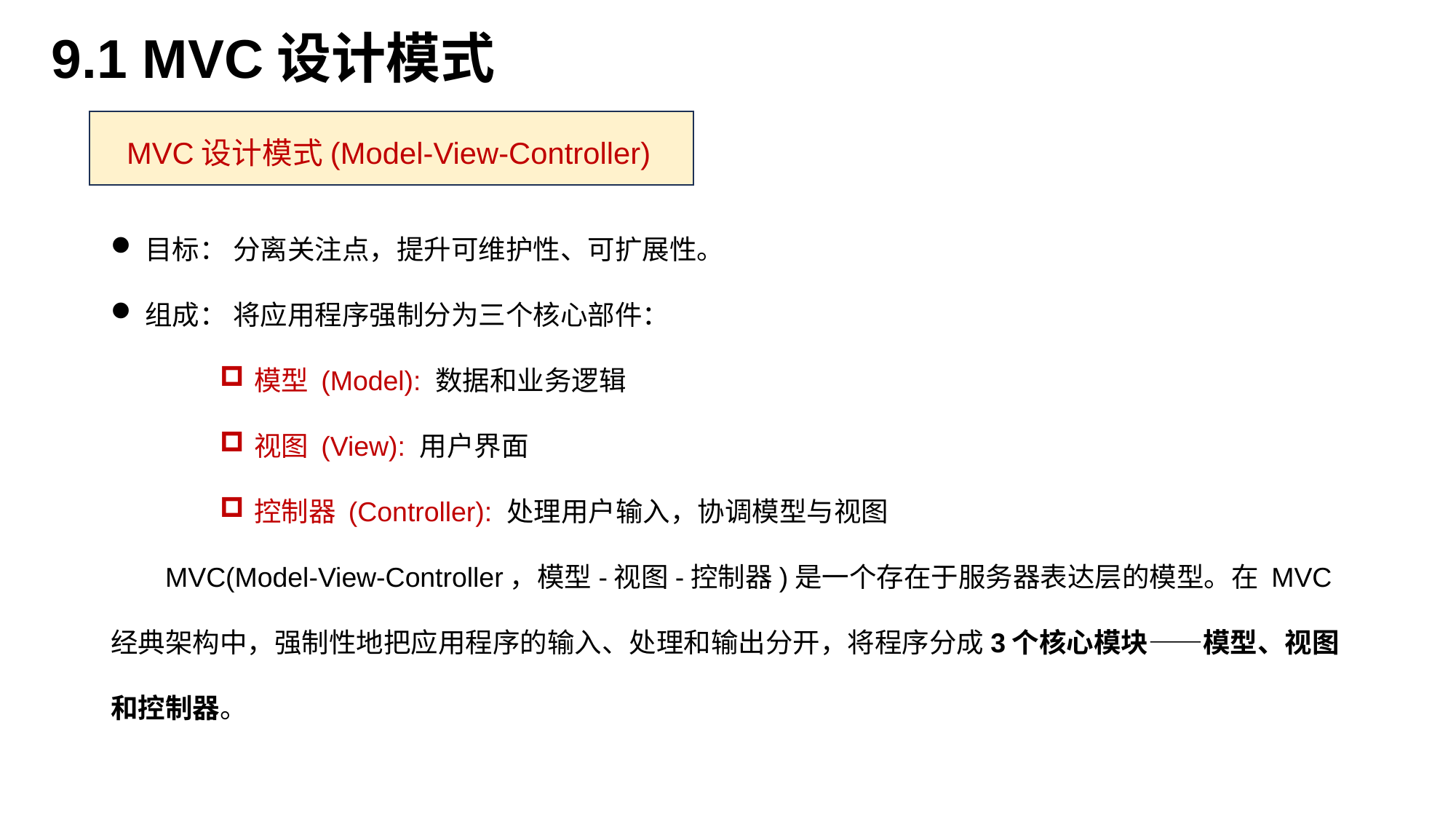

9.1 MVC设计模式

MVC设计模式(Model-View-Controller)
目标： 分离关注点，提升可维护性、可扩展性。
组成： 将应用程序强制分为三个核心部件：
模型 (Model): 数据和业务逻辑
视图 (View): 用户界面
控制器 (Controller): 处理用户输入，协调模型与视图
MVC(Model-View-Controller，模型-视图-控制器)是一个存在于服务器表达层的模型。在 MVC 经典架构中，强制性地把应用程序的输入、处理和输出分开，将程序分成3个核心模块——模型、视图和控制器。